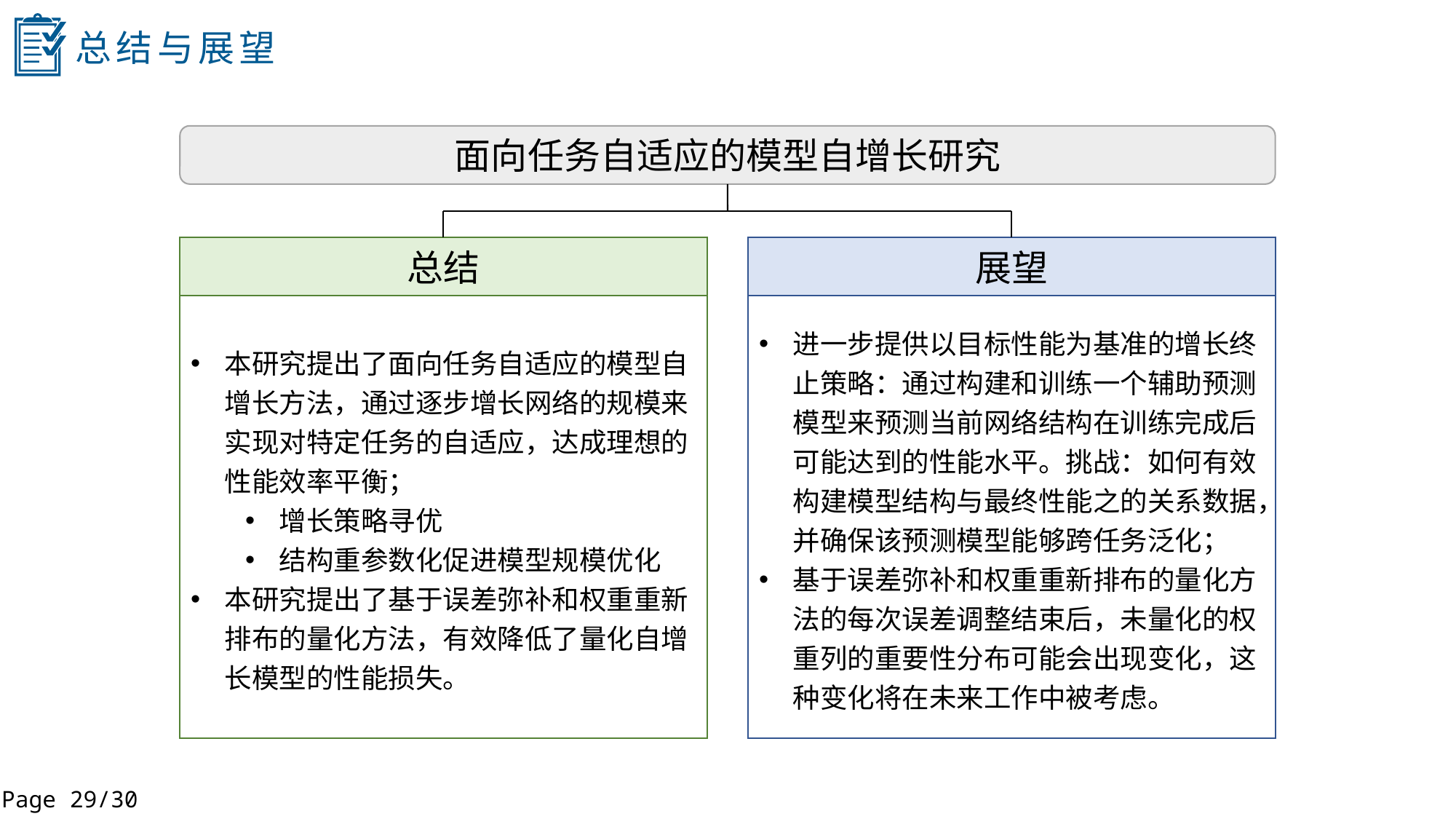

总结与展望
面向任务自适应的模型自增长研究
总结
本研究提出了面向任务自适应的模型自增长方法，通过逐步增长网络的规模来实现对特定任务的自适应，达成理想的性能效率平衡；
增长策略寻优
结构重参数化促进模型规模优化
本研究提出了基于误差弥补和权重重新排布的量化方法，有效降低了量化自增长模型的性能损失。
展望
进一步提供以目标性能为基准的增长终止策略：通过构建和训练一个辅助预测模型来预测当前网络结构在训练完成后可能达到的性能水平。挑战：如何有效构建模型结构与最终性能之的关系数据，并确保该预测模型能够跨任务泛化；
基于误差弥补和权重重新排布的量化方法的每次误差调整结束后，未量化的权重列的重要性分布可能会出现变化，这种变化将在未来工作中被考虑。
Page 29/30